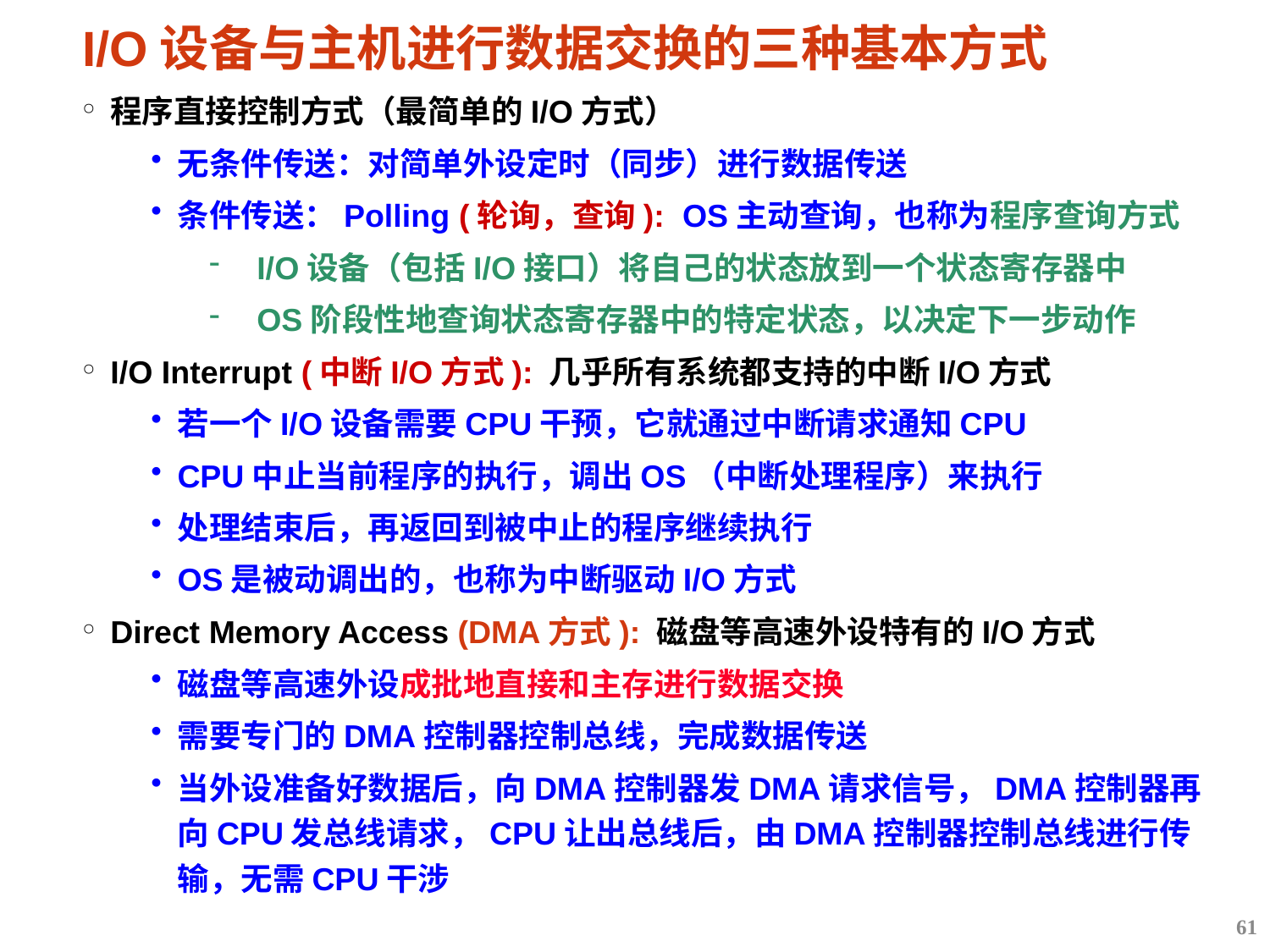

# I/O设备与主机进行数据交换的三种基本方式
程序直接控制方式（最简单的I/O方式）
无条件传送：对简单外设定时（同步）进行数据传送
条件传送：Polling (轮询，查询):  OS主动查询，也称为程序查询方式
I/O设备（包括I/O接口）将自己的状态放到一个状态寄存器中
OS阶段性地查询状态寄存器中的特定状态，以决定下一步动作
I/O Interrupt (中断I/O方式): 几乎所有系统都支持的中断I/O方式
若一个I/O设备需要CPU干预，它就通过中断请求通知CPU
CPU中止当前程序的执行，调出OS（中断处理程序）来执行
处理结束后，再返回到被中止的程序继续执行
OS是被动调出的，也称为中断驱动I/O方式
Direct Memory Access (DMA方式): 磁盘等高速外设特有的I/O方式
磁盘等高速外设成批地直接和主存进行数据交换
需要专门的DMA控制器控制总线，完成数据传送
当外设准备好数据后，向DMA控制器发DMA请求信号，DMA控制器再向CPU发总线请求，CPU让出总线后，由DMA控制器控制总线进行传输，无需CPU干涉
61